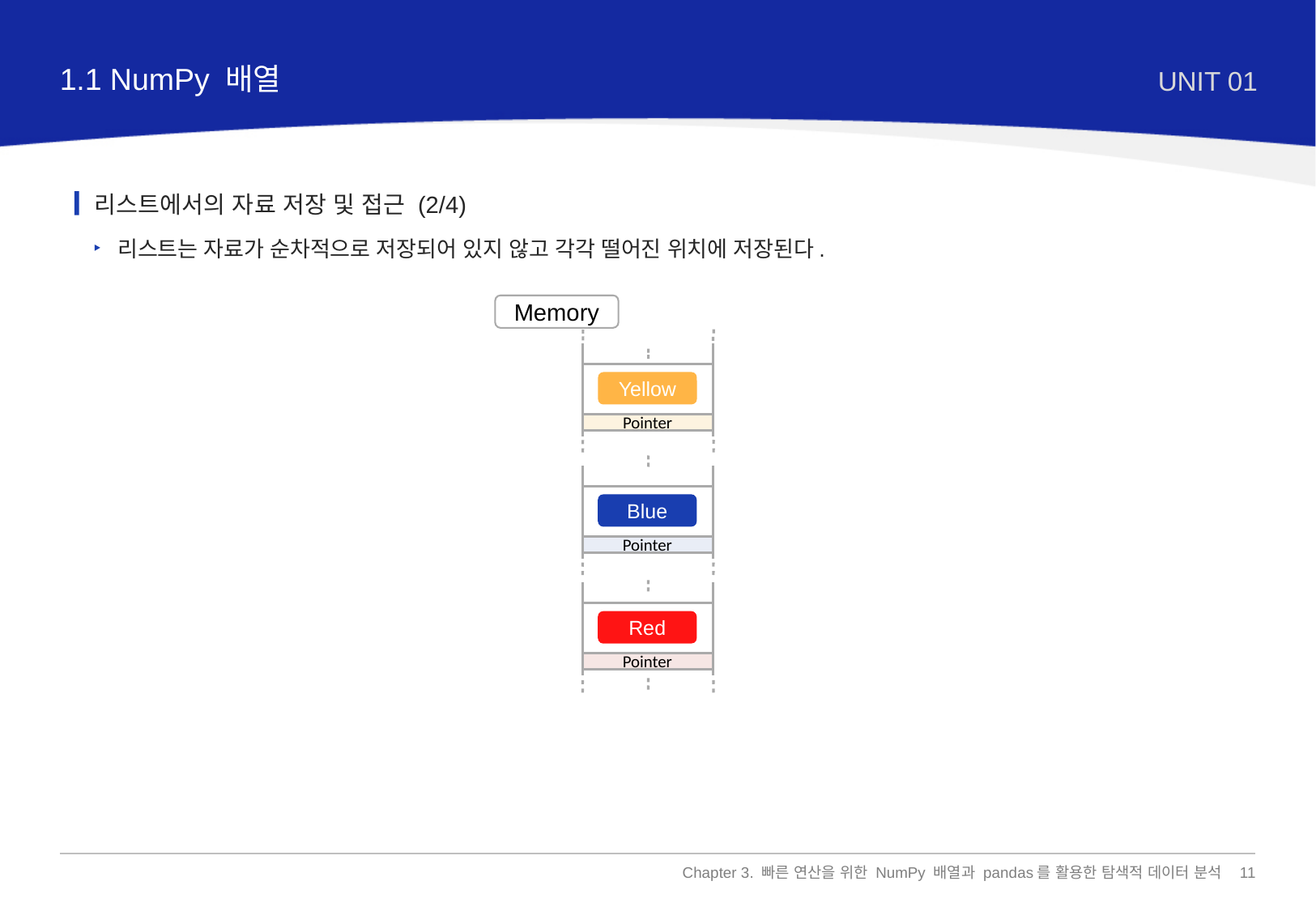

1.1 NumPy 배열
UNIT 01
리스트에서의 자료 저장 및 접근 (2/4)

리스트는 자료가 순차적으로 저장되어 있지 않고 각각 떨어진 위치에 저장된다.
Memory
Yellow
Pointer

Blue
Pointer

Red
Pointer